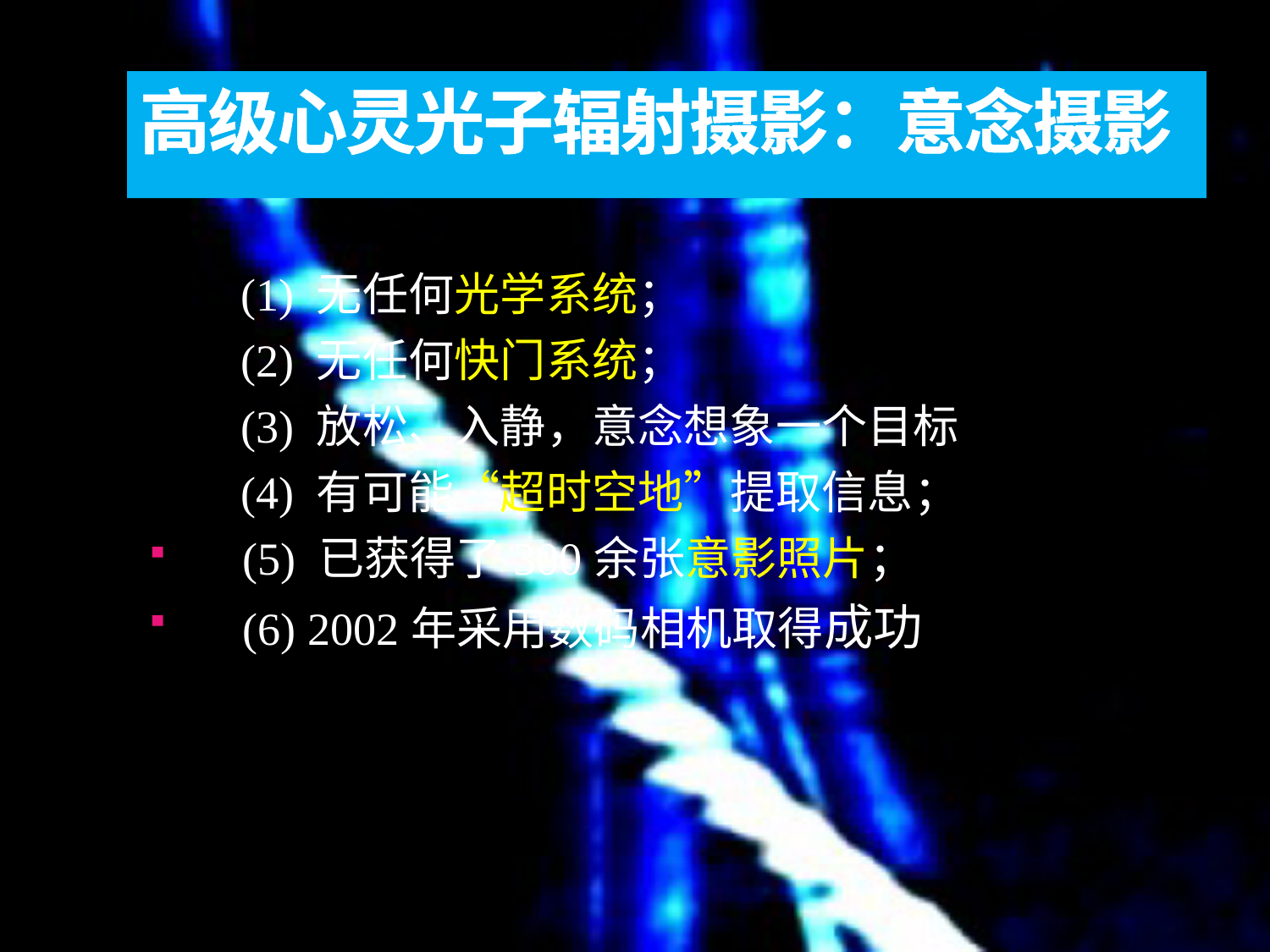

# 高级心灵光子辐射摄影：意念摄影
        (1) 无任何光学系统；
        (2) 无任何快门系统；
        (3) 放松、入静，意念想象一个目标
        (4) 有可能“超时空地”提取信息；
    (5) 已获得了300余张意影照片；
    (6) 2002年采用数码相机取得成功